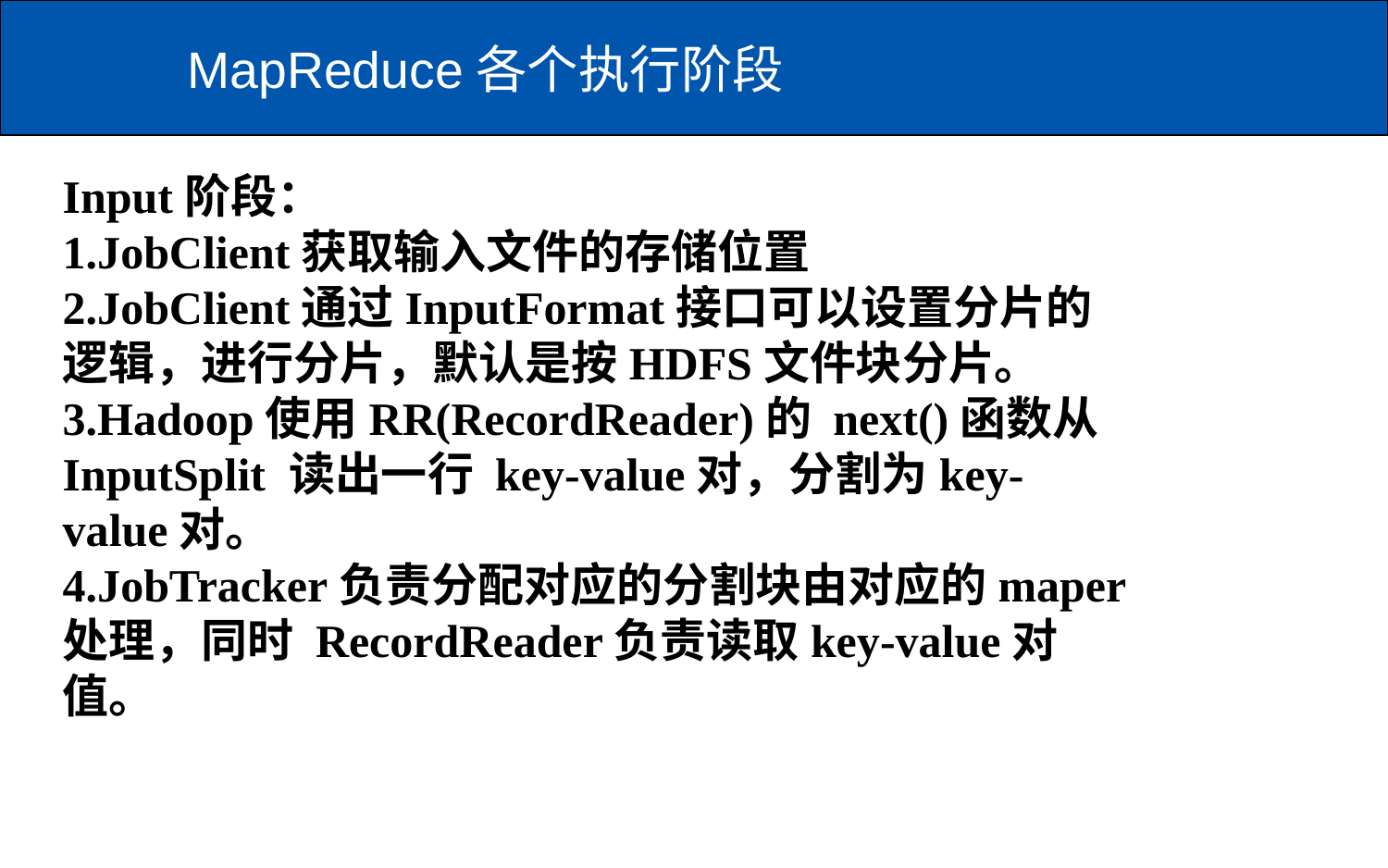

# MapReduce各个执行阶段
Input阶段：
1.JobClient获取输入文件的存储位置
2.JobClient通过InputFormat接口可以设置分片的逻辑，进行分片，默认是按HDFS文件块分片。
3.Hadoop使用RR(RecordReader)的 next()函数从 InputSplit 读出一行 key-value对，分割为key-value对。
4.JobTracker负责分配对应的分割块由对应的maper处理，同时 RecordReader负责读取key-value对值。